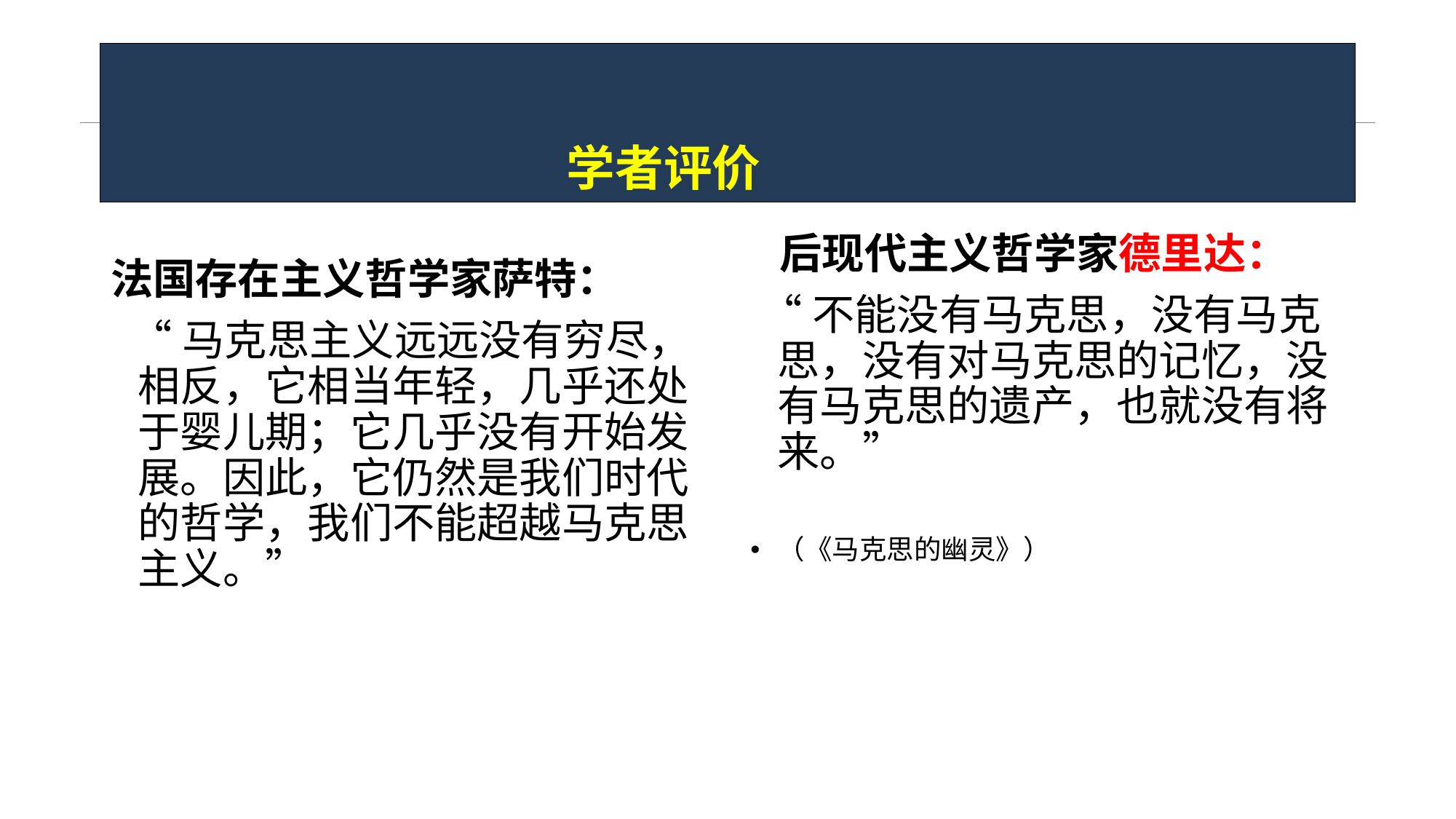

# 学者评价

法国存在主义哲学家萨特：
  “马克思主义远远没有穷尽，相反，它相当年轻，几乎还处于婴儿期；它几乎没有开始发展。因此，它仍然是我们时代的哲学，我们不能超越马克思主义。”

  后现代主义哲学家德里达：
 “不能没有马克思，没有马克思，没有对马克思的记忆，没有马克思的遗产，也就没有将来。”

（《马克思的幽灵》）